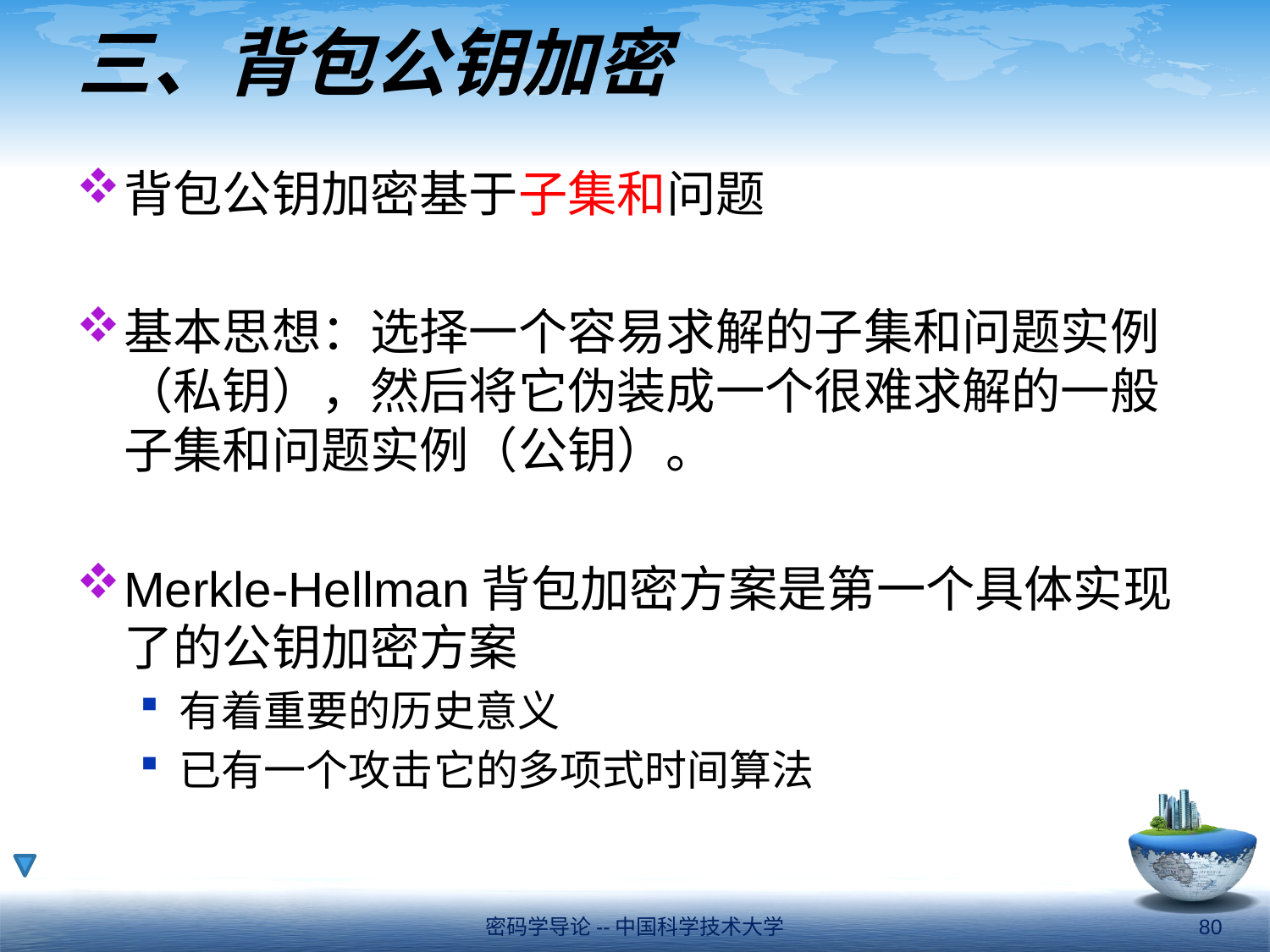

# 三、背包公钥加密
背包公钥加密基于子集和问题

基本思想：选择一个容易求解的子集和问题实例（私钥），然后将它伪装成一个很难求解的一般子集和问题实例（公钥）。

Merkle-Hellman背包加密方案是第一个具体实现了的公钥加密方案
有着重要的历史意义
已有一个攻击它的多项式时间算法

密码学导论--中国科学技术大学
80